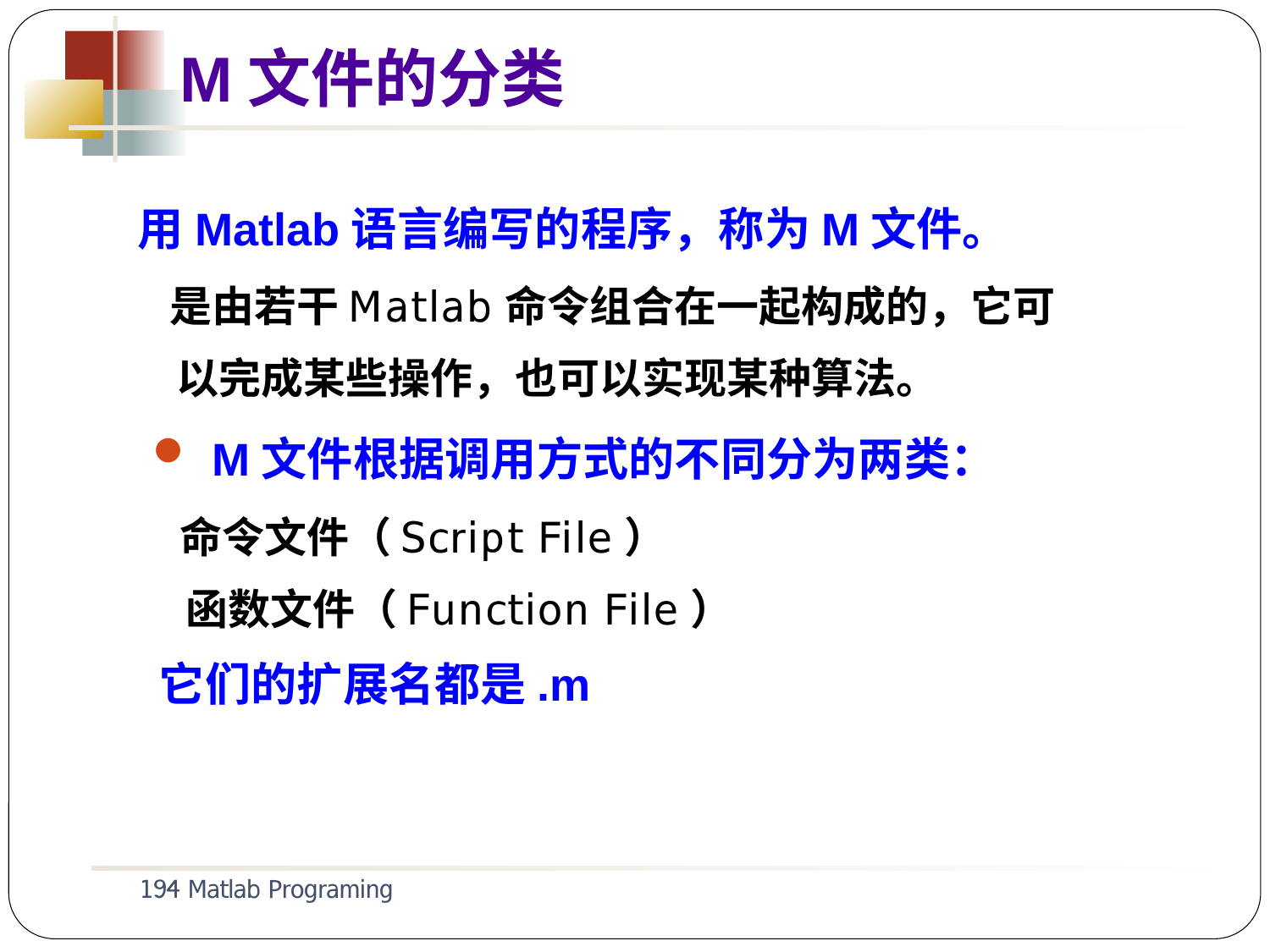

M文件的分类
用Matlab语言编写的程序，称为M文件。
  是由若干Matlab命令组合在一起构成的，它可
   以完成某些操作，也可以实现某种算法。
 M文件根据调用方式的不同分为两类：
   命令文件（Script File）
    函数文件（Function File）
 它们的扩展名都是.m
194 Matlab Programing